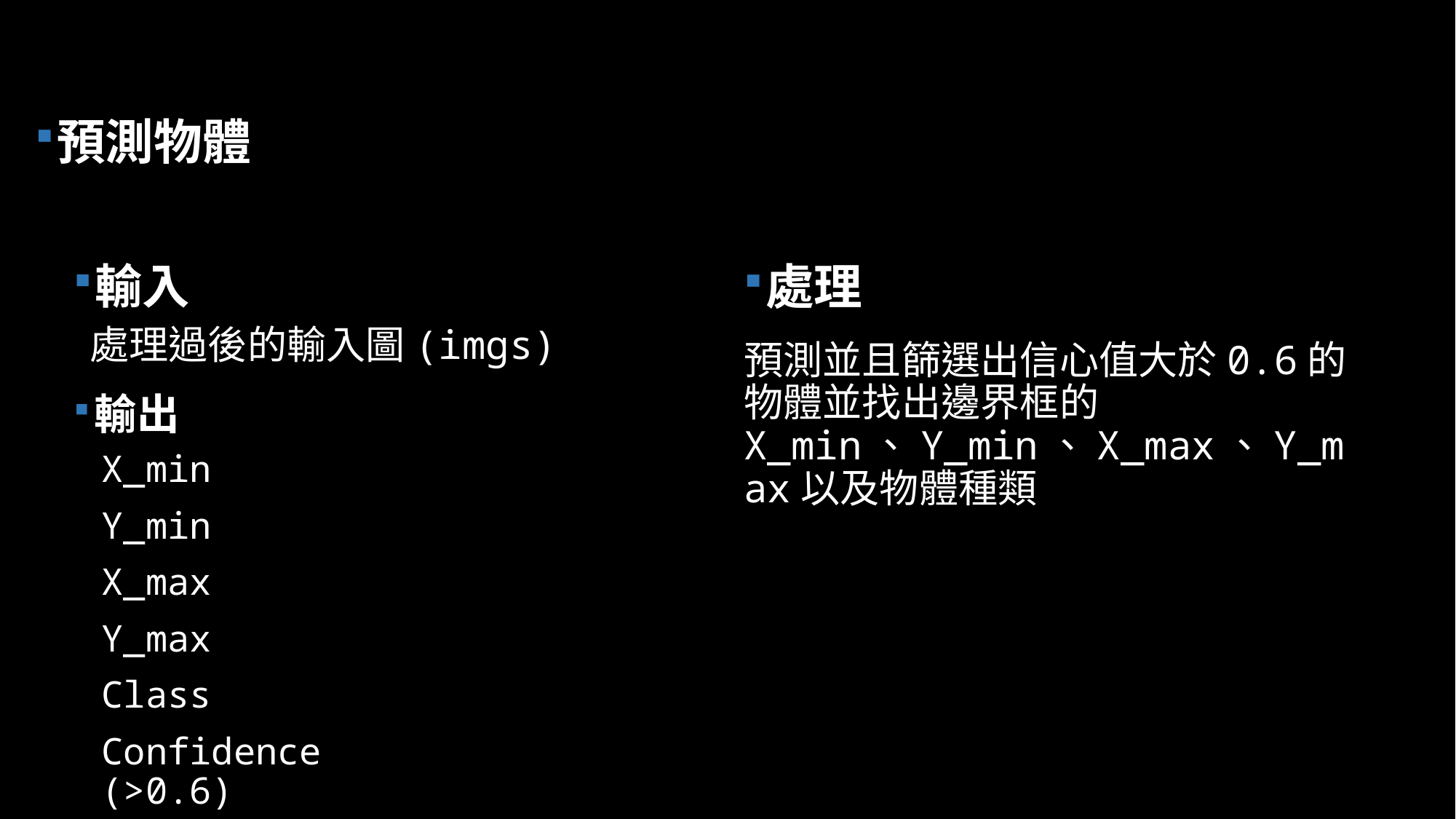

預測物體
輸入
處理
處理過後的輸入圖(imgs)
預測並且篩選出信心值大於0.6的物體並找出邊界框的X_min、Y_min、X_max、Y_max以及物體種類

輸出
X_min
Y_min
X_max
Y_max
Class
Confidence (>0.6)